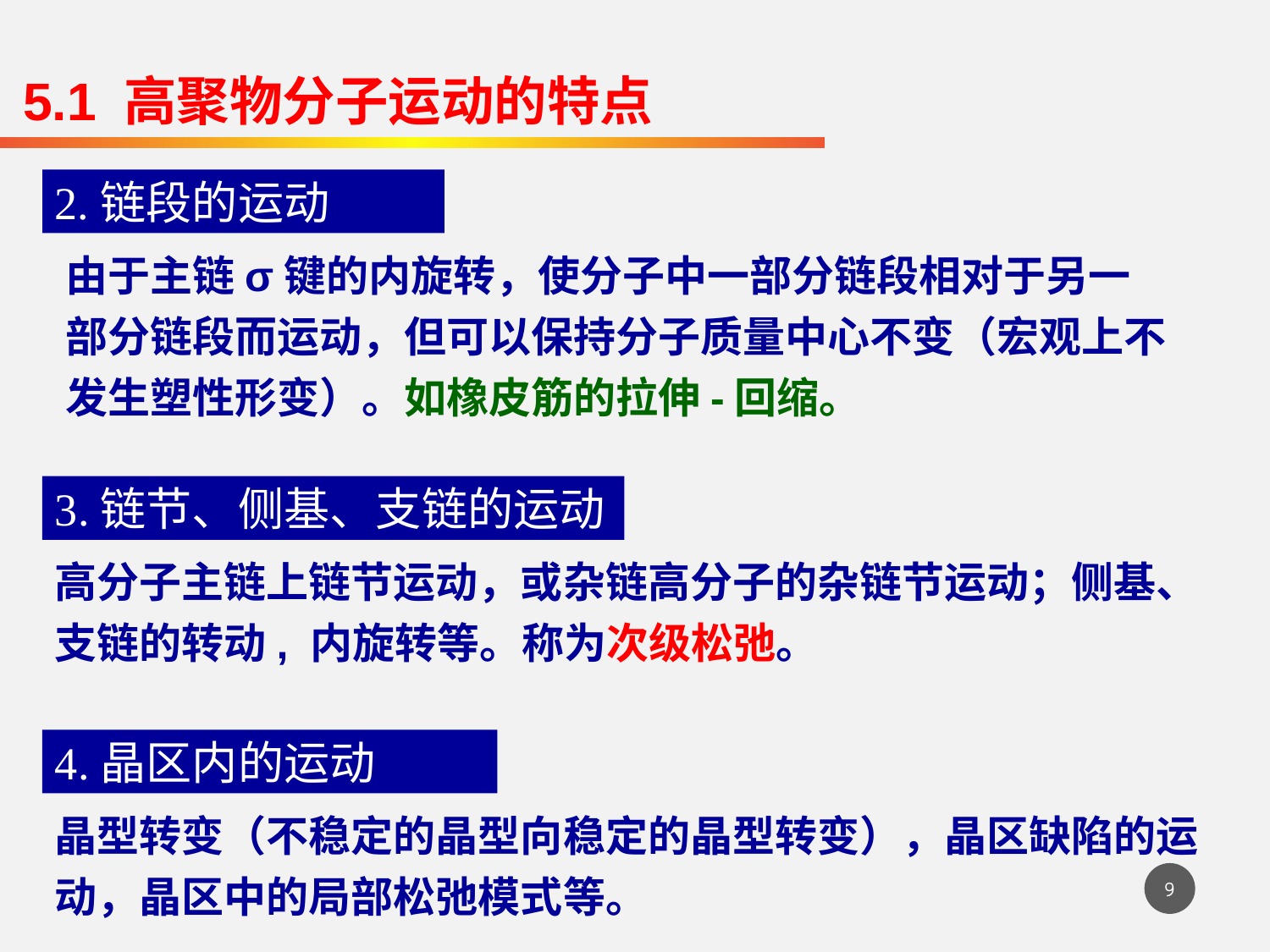

5.1 高聚物分子运动的特点
2.链段的运动
由于主链σ键的内旋转，使分子中一部分链段相对于另一部分链段而运动，但可以保持分子质量中心不变（宏观上不发生塑性形变）。如橡皮筋的拉伸-回缩。
3.链节、侧基、支链的运动
高分子主链上链节运动，或杂链高分子的杂链节运动；侧基、支链的转动, 内旋转等。称为次级松弛。
4.晶区内的运动
晶型转变（不稳定的晶型向稳定的晶型转变），晶区缺陷的运动，晶区中的局部松弛模式等。
9